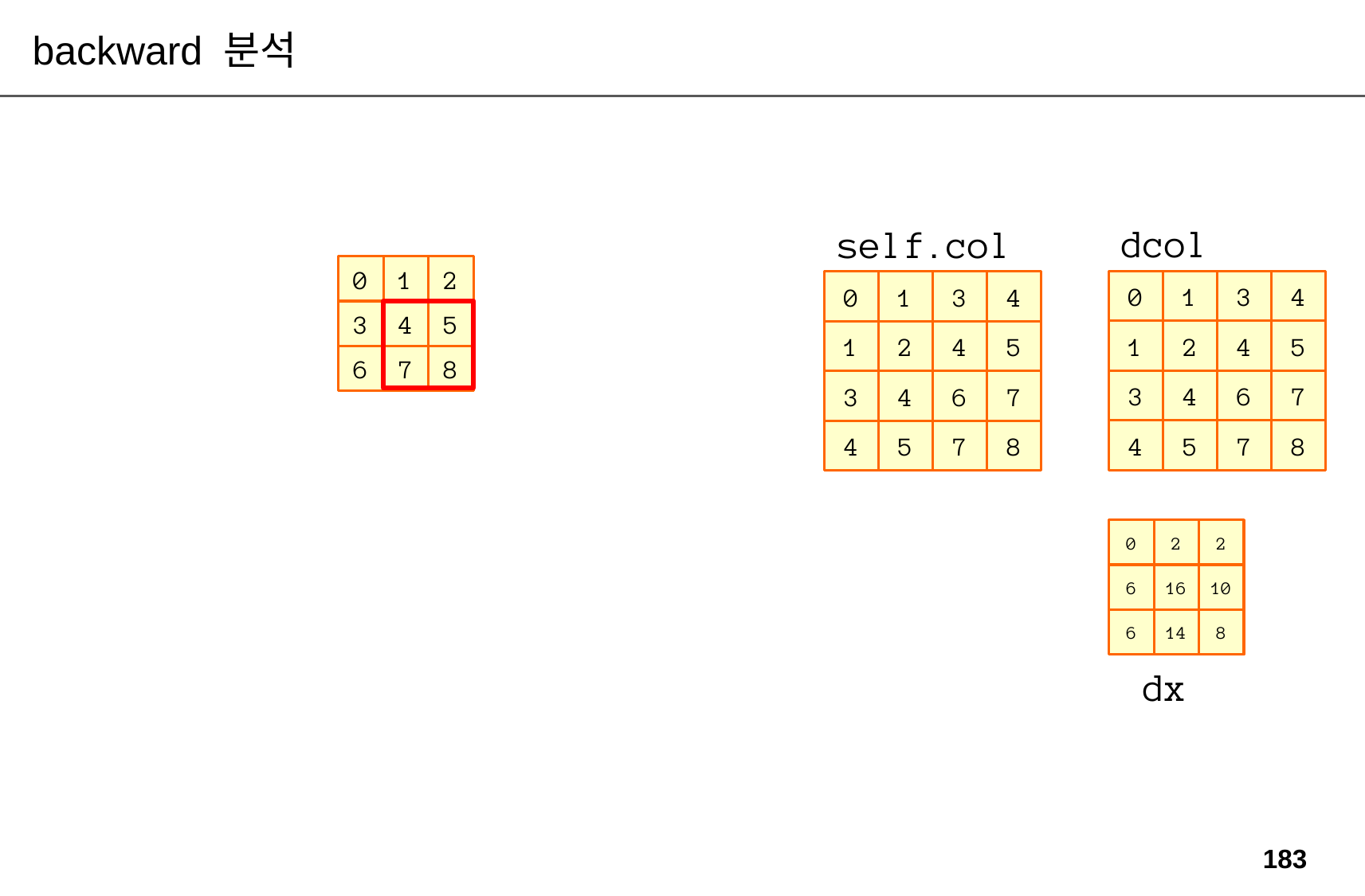

backward 분석
dcol
self.col
0
1
2
3
4
5
6
7
8
0
1
3
4
1
2
4
5
3
4
6
7
4
5
7
8
0
1
3
4
1
2
4
5
3
4
6
7
4
5
7
8

0
2
2
6
16
10
6
14
8
dx